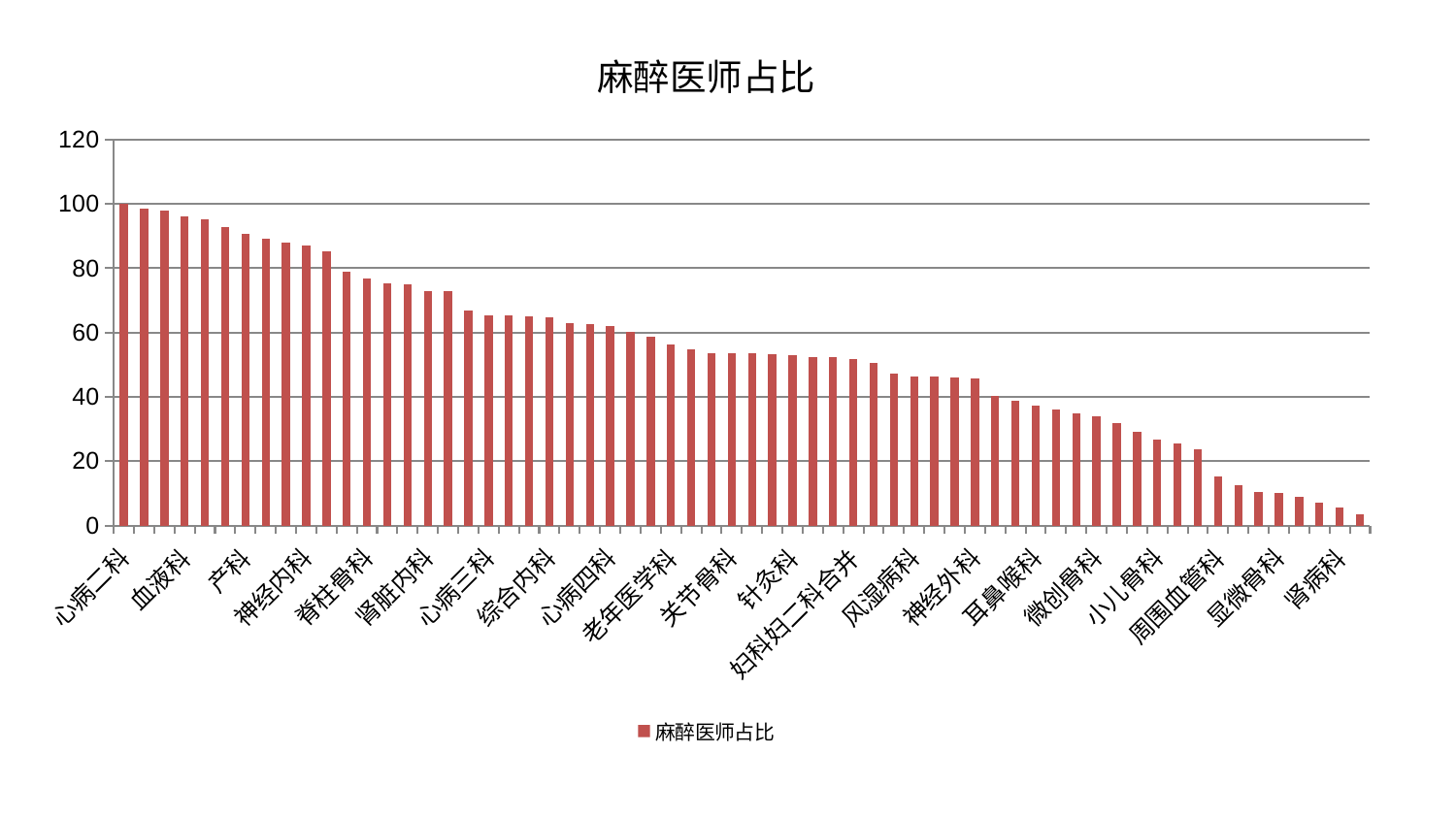

### Chart: 麻醉医师占比

| Category | 麻醉医师占比 |
|---|---|
| 心病二科 | 100.0 |
| 儿科 | 98.5577039225115 |
| 推拿科 | 98.07705542802825 |
| 血液科 | 96.03140919190696 |
| 乳腺甲状腺外科 | 95.29839534757595 |
| 医院 | 92.80066985945926 |
| 产科 | 90.74054647946471 |
| 重症医学科 | 89.12462018732445 |
| 呼吸内科 | 87.88078376414693 |
| 神经内科 | 87.15535180027814 |
| 骨科 | 85.37906372091588 |
| 泌尿外科 | 78.84505838897633 |
| 脊柱骨科 | 76.93100243951733 |
| 普通外科 | 75.40991896156521 |
| 妇科 | 75.01434221756871 |
| 肾脏内科 | 73.03925131528499 |
| 脑病二科 | 72.74360727051804 |
| 东区重症医学科 | 66.74639145907972 |
| 心病三科 | 65.4147170340265 |
| 消化内科 | 65.20992797380714 |
| 皮肤科 | 65.15549953551312 |
| 综合内科 | 64.85879608799682 |
| 眼科 | 63.00422902328324 |
| 东区肾病科 | 62.5046553620461 |
| 心病四科 | 61.945633776699324 |
| 胸外科 | 60.1761021012966 |
| 小儿推拿科 | 58.6202384228322 |
| 老年医学科 | 56.368350218043034 |
| 内分泌科 | 54.77710177741675 |
| 身心医学科 | 53.68103530306484 |
| 关节骨科 | 53.67538372683353 |
| 心病一科 | 53.56103891176352 |
| 创伤骨科 | 53.23206442167964 |
| 针灸科 | 52.848484969293054 |
| 康复科 | 52.46726709912517 |
| 心血管内科 | 52.434648402102525 |
| 妇科妇二科合并 | 51.77093330045303 |
| 脾胃病科 | 50.58816047031126 |
| 美容皮肤科 | 47.18896249638812 |
| 风湿病科 | 46.40273041951646 |
| 中医外治中心 | 46.34472275194137 |
| 肛肠科 | 45.91528402845423 |
| 神经外科 | 45.707301668777866 |
| 脑病一科 | 40.21147776622847 |
| 运动损伤骨科 | 38.90174513317547 |
| 耳鼻喉科 | 37.141834235433535 |
| 西区重症医学科 | 36.032619558067466 |
| 肝胆外科 | 34.79585333638326 |
| 微创骨科 | 33.96396365888325 |
| 脑病三科 | 31.854843863800983 |
| 妇二科 | 29.253816499646963 |
| 小儿骨科 | 26.647712769088802 |
| 口腔科 | 25.632386183334162 |
| 肝病科 | 23.669528564719673 |
| 周围血管科 | 15.310923841990665 |
| 中医经典科 | 12.416243542996959 |
| 男科 | 10.449349285033959 |
| 显微骨科 | 10.201094667354205 |
| 肿瘤内科 | 8.85026295872863 |
| 脾胃科消化科合并 | 7.172549974602638 |
| 肾病科 | 5.698617978883876 |
| 治未病中心 | 3.5971852920819223 |
245